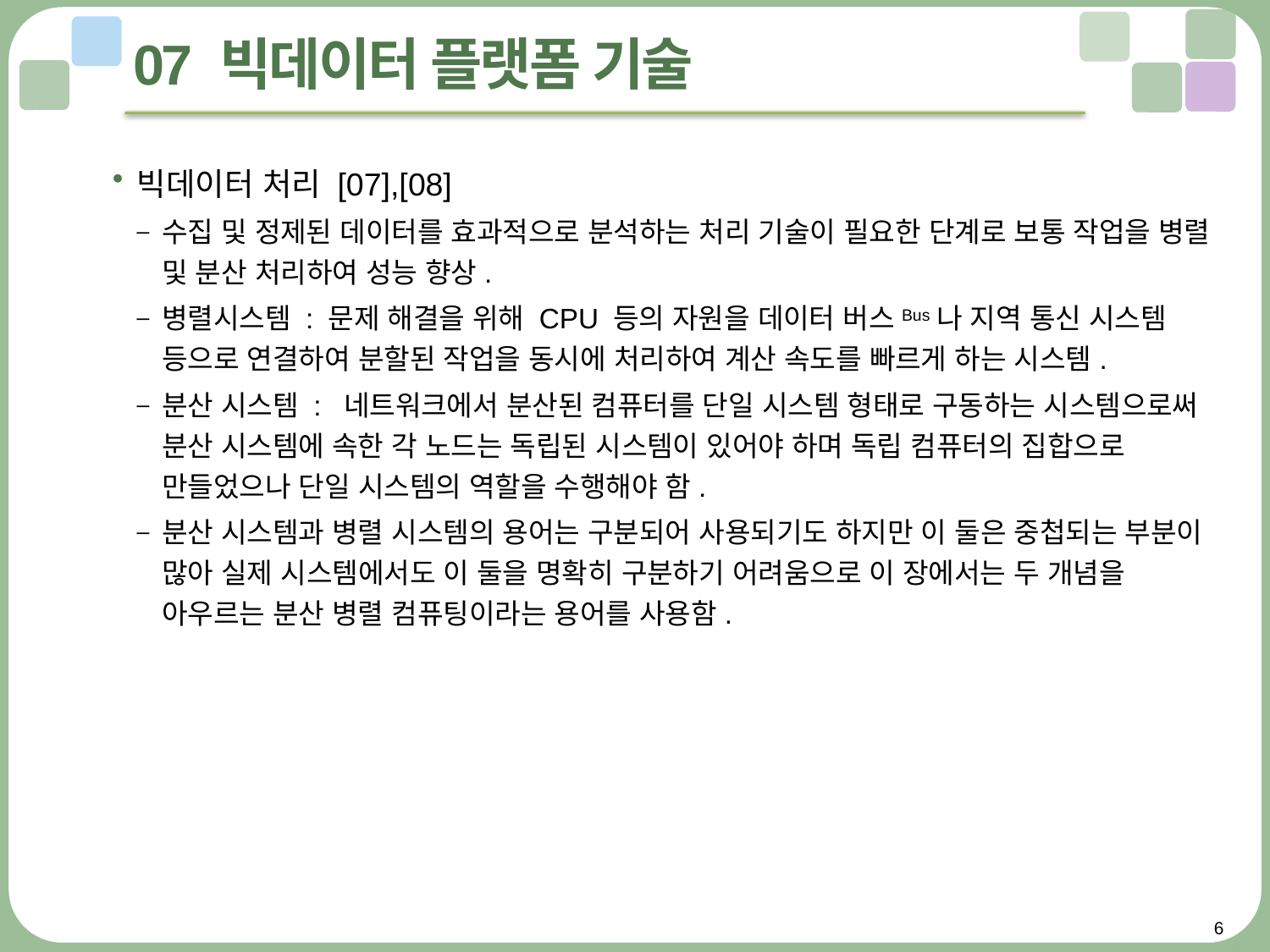

# 07 빅데이터 플랫폼 기술
빅데이터 처리 [07],[08]
수집 및 정제된 데이터를 효과적으로 분석하는 처리 기술이 필요한 단계로 보통 작업을 병렬 및 분산 처리하여 성능 향상.
병렬시스템 : 문제 해결을 위해 CPU 등의 자원을 데이터 버스Bus나 지역 통신 시스템 등으로 연결하여 분할된 작업을 동시에 처리하여 계산 속도를 빠르게 하는 시스템.
분산 시스템 :  네트워크에서 분산된 컴퓨터를 단일 시스템 형태로 구동하는 시스템으로써 분산 시스템에 속한 각 노드는 독립된 시스템이 있어야 하며 독립 컴퓨터의 집합으로 만들었으나 단일 시스템의 역할을 수행해야 함.
분산 시스템과 병렬 시스템의 용어는 구분되어 사용되기도 하지만 이 둘은 중첩되는 부분이 많아 실제 시스템에서도 이 둘을 명확히 구분하기 어려움으로 이 장에서는 두 개념을 아우르는 분산 병렬 컴퓨팅이라는 용어를 사용함.